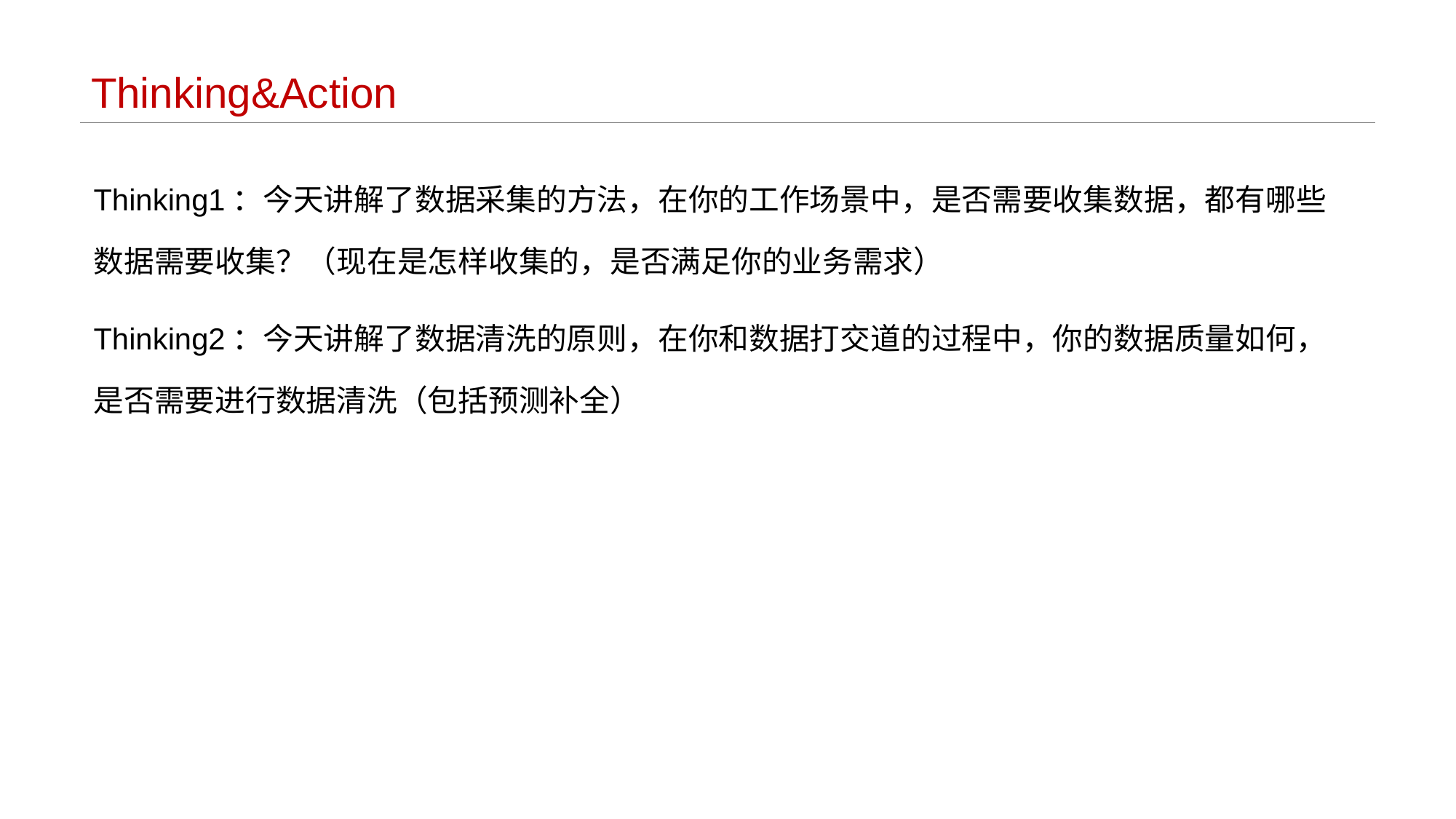

# Thinking&Action
Thinking1：今天讲解了数据采集的方法，在你的工作场景中，是否需要收集数据，都有哪些数据需要收集？（现在是怎样收集的，是否满足你的业务需求）
Thinking2：今天讲解了数据清洗的原则，在你和数据打交道的过程中，你的数据质量如何，是否需要进行数据清洗（包括预测补全）